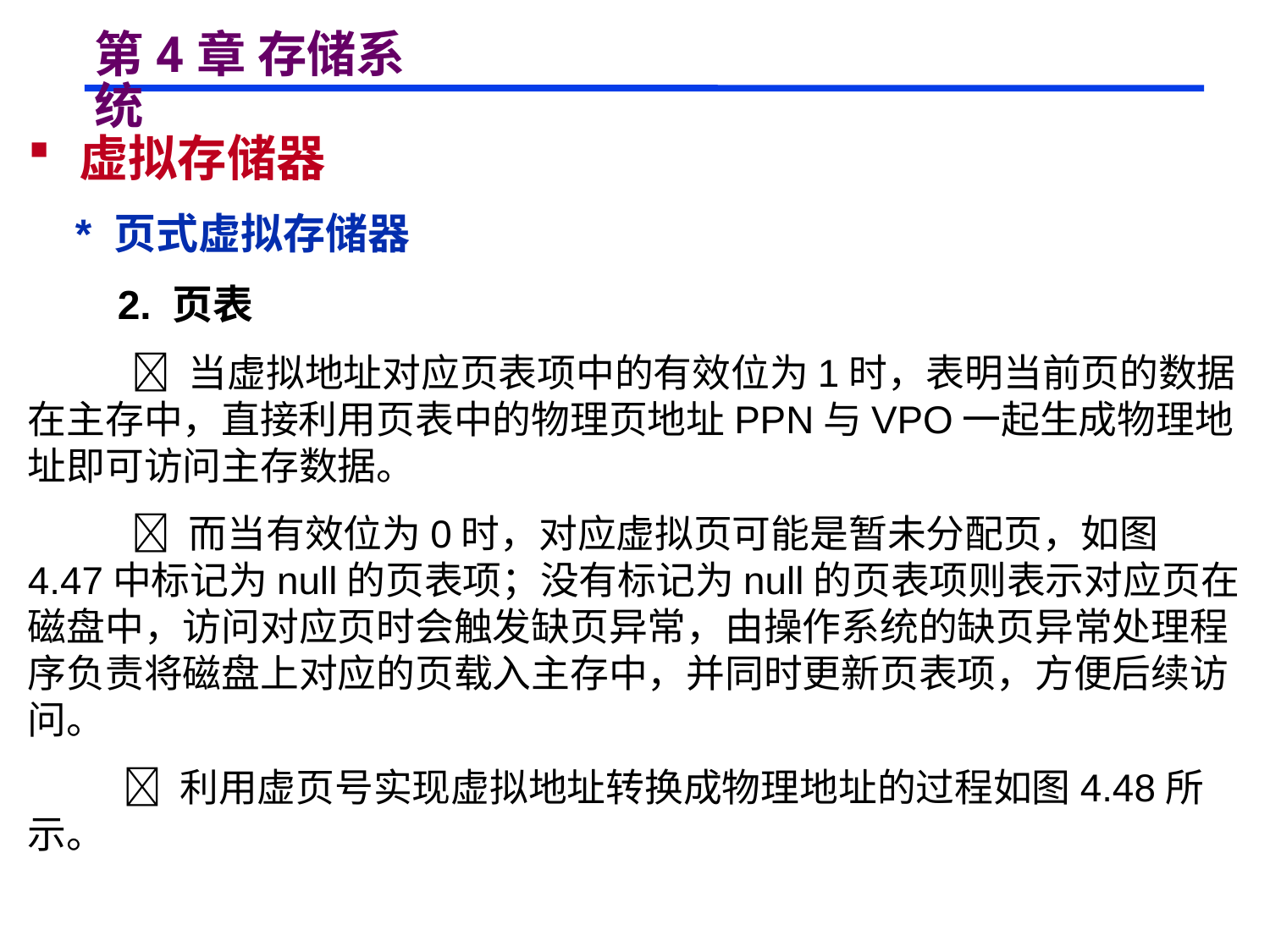

# 第4章 存储系统
 虚拟存储器
    * 页式虚拟存储器
        2. 页表
            • 当虚拟地址对应页表项中的有效位为1时，表明当前页的数据在主存中，直接利用页表中的物理页地址PPN与VPO一起生成物理地址即可访问主存数据。
            • 而当有效位为0时，对应虚拟页可能是暂未分配页，如图4.47中标记为null的页表项；没有标记为null的页表项则表示对应页在磁盘中，访问对应页时会触发缺页异常，由操作系统的缺页异常处理程序负责将磁盘上对应的页载入主存中，并同时更新页表项，方便后续访问。
           • 利用虚页号实现虚拟地址转换成物理地址的过程如图4.48所示。